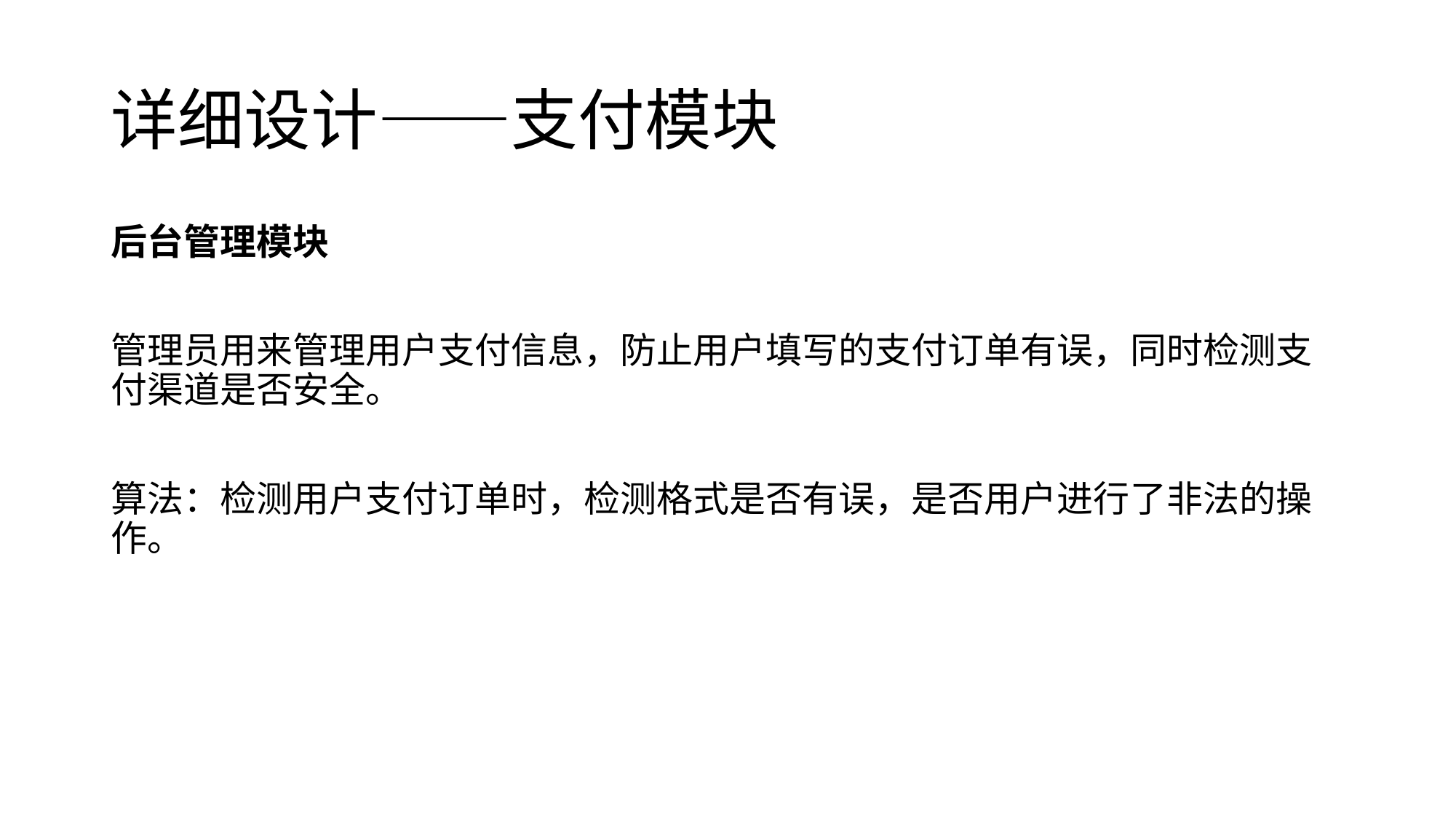

# 详细设计——支付模块
后台管理模块

管理员用来管理用户支付信息，防止用户填写的支付订单有误，同时检测支付渠道是否安全。

算法：检测用户支付订单时，检测格式是否有误，是否用户进行了非法的操作。